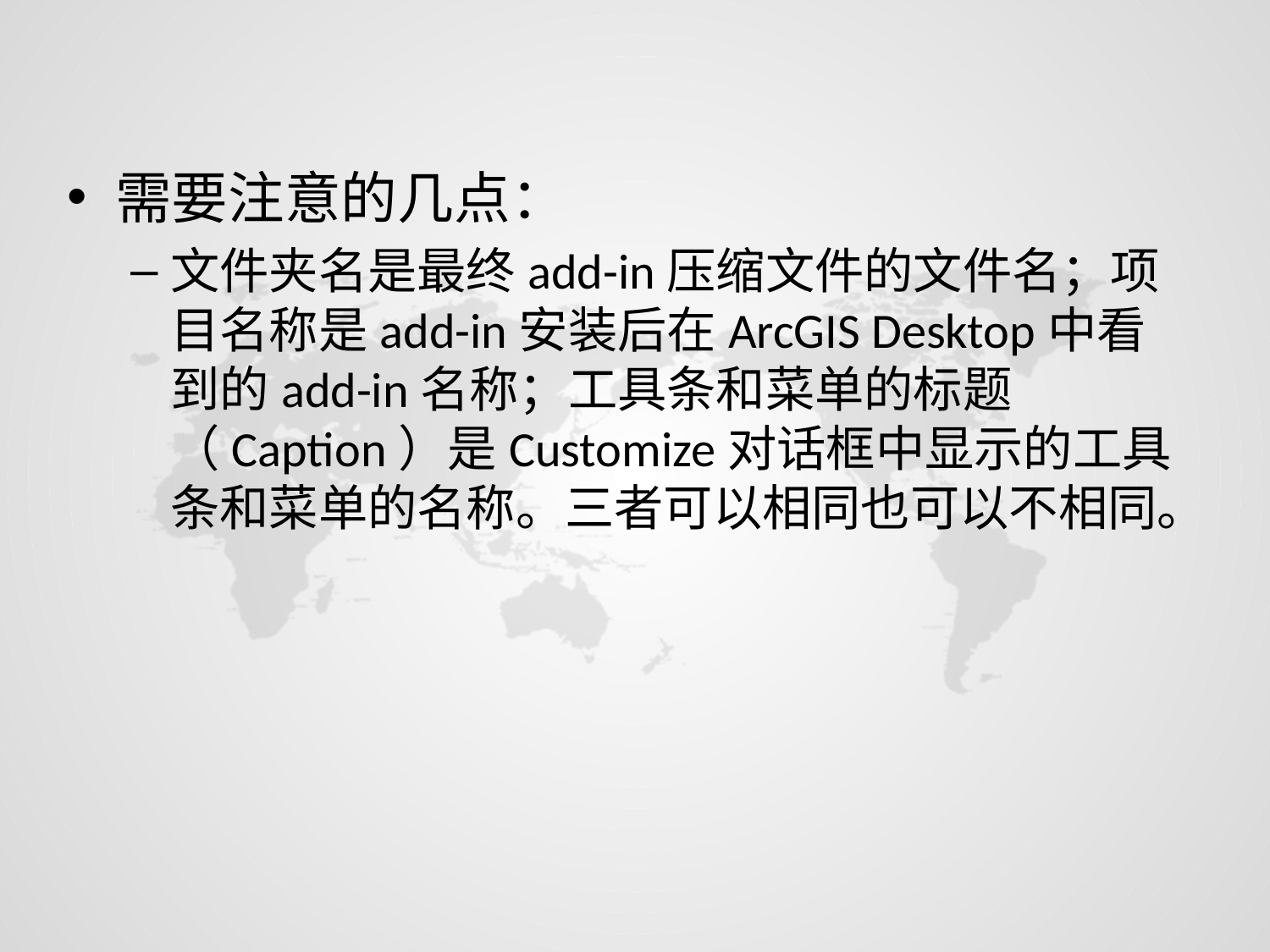

需要注意的几点：
文件夹名是最终add-in压缩文件的文件名；项目名称是add-in安装后在ArcGIS Desktop中看到的add-in名称；工具条和菜单的标题（Caption）是Customize对话框中显示的工具条和菜单的名称。三者可以相同也可以不相同。